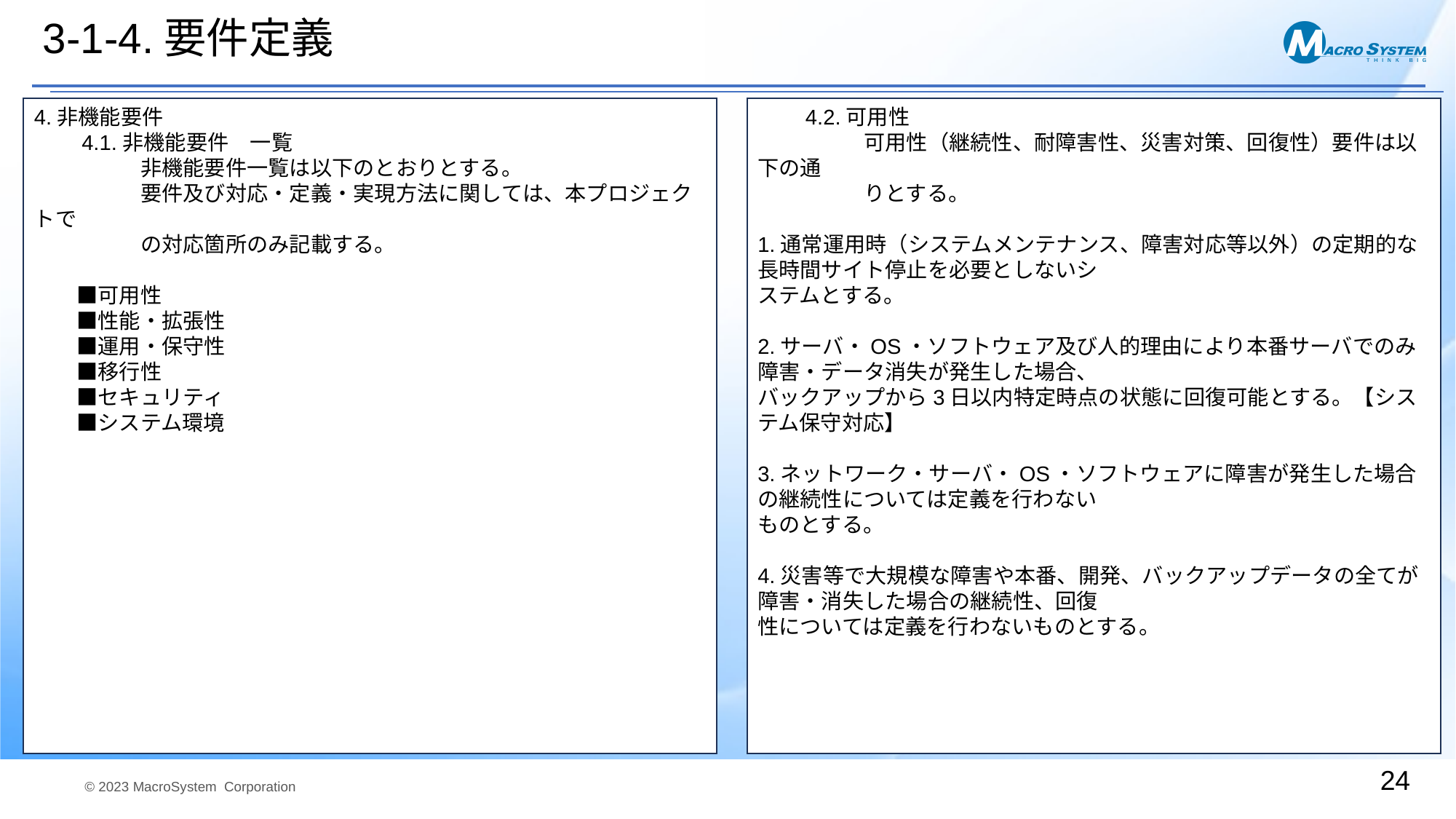

# 3-1-4.要件定義
4.非機能要件
　　4.1.非機能要件　一覧
　　　　　非機能要件一覧は以下のとおりとする。
　　　　　要件及び対応・定義・実現方法に関しては、本プロジェクトで
　　　　　の対応箇所のみ記載する。

　　■可用性
　　■性能・拡張性
　　■運用・保守性
　　■移行性
　　■セキュリティ
　　■システム環境

　　4.2.可用性
　　　　　可用性（継続性、耐障害性、災害対策、回復性）要件は以下の通
　　　　　りとする。

1.通常運用時（システムメンテナンス、障害対応等以外）の定期的な長時間サイト停止を必要としないシ
ステムとする。

2.サーバ・OS・ソフトウェア及び人的理由により本番サーバでのみ障害・データ消失が発生した場合、
バックアップから3日以内特定時点の状態に回復可能とする。【システム保守対応】

3.ネットワーク・サーバ・OS・ソフトウェアに障害が発生した場合の継続性については定義を行わない
ものとする。

4.災害等で大規模な障害や本番、開発、バックアップデータの全てが障害・消失した場合の継続性、回復
性については定義を行わないものとする。